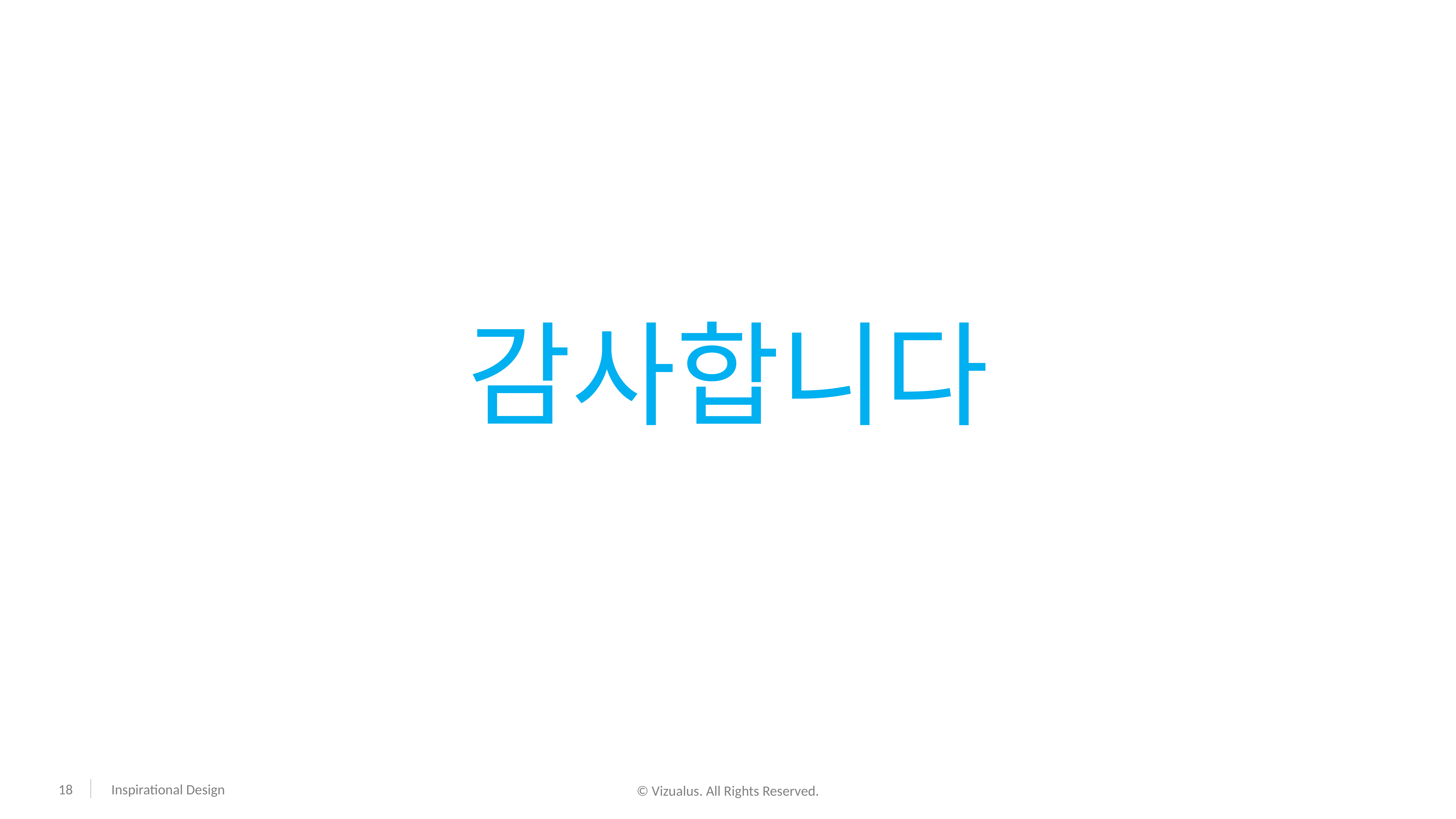

감사합니다
18
© Vizualus. All Rights Reserved.